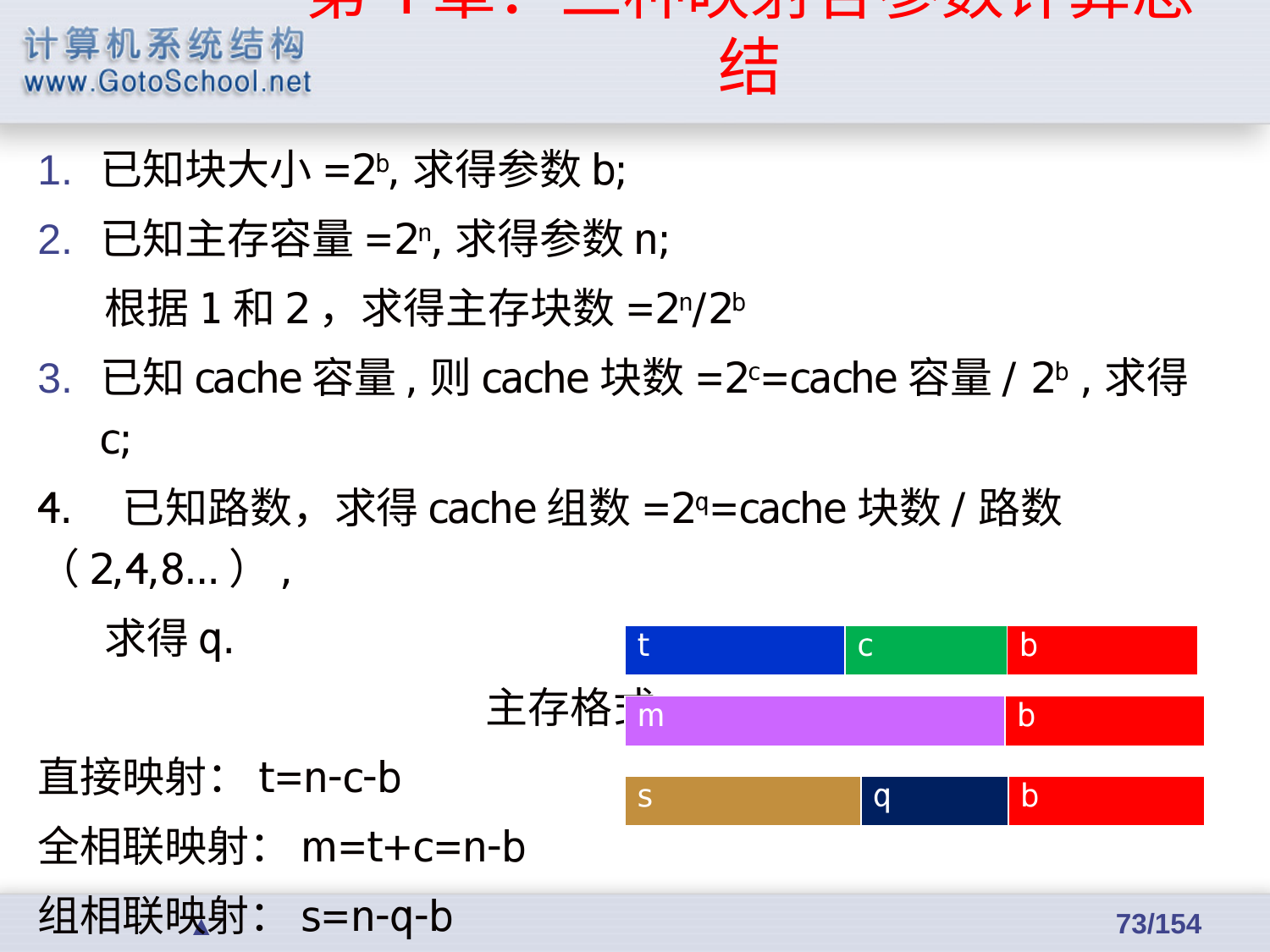

# 第4章：三种映射各参数计算总结
已知块大小=2b,求得参数b;
已知主存容量=2n,求得参数n;
      根据1和2，求得主存块数=2n/2b
已知cache容量,则cache块数=2c=cache容量/ 2b ,求得c;
4.   已知路数，求得cache组数=2q=cache块数/路数（2,4,8…）,
      求得q.
                                              主存格式
直接映射：t=n-c-b
全相联映射：m=t+c=n-b
组相联映射：s=n-q-b
| t | c | b |
| --- | --- | --- |
| m | b |
| --- | --- |
| s | q | b |
| --- | --- | --- |